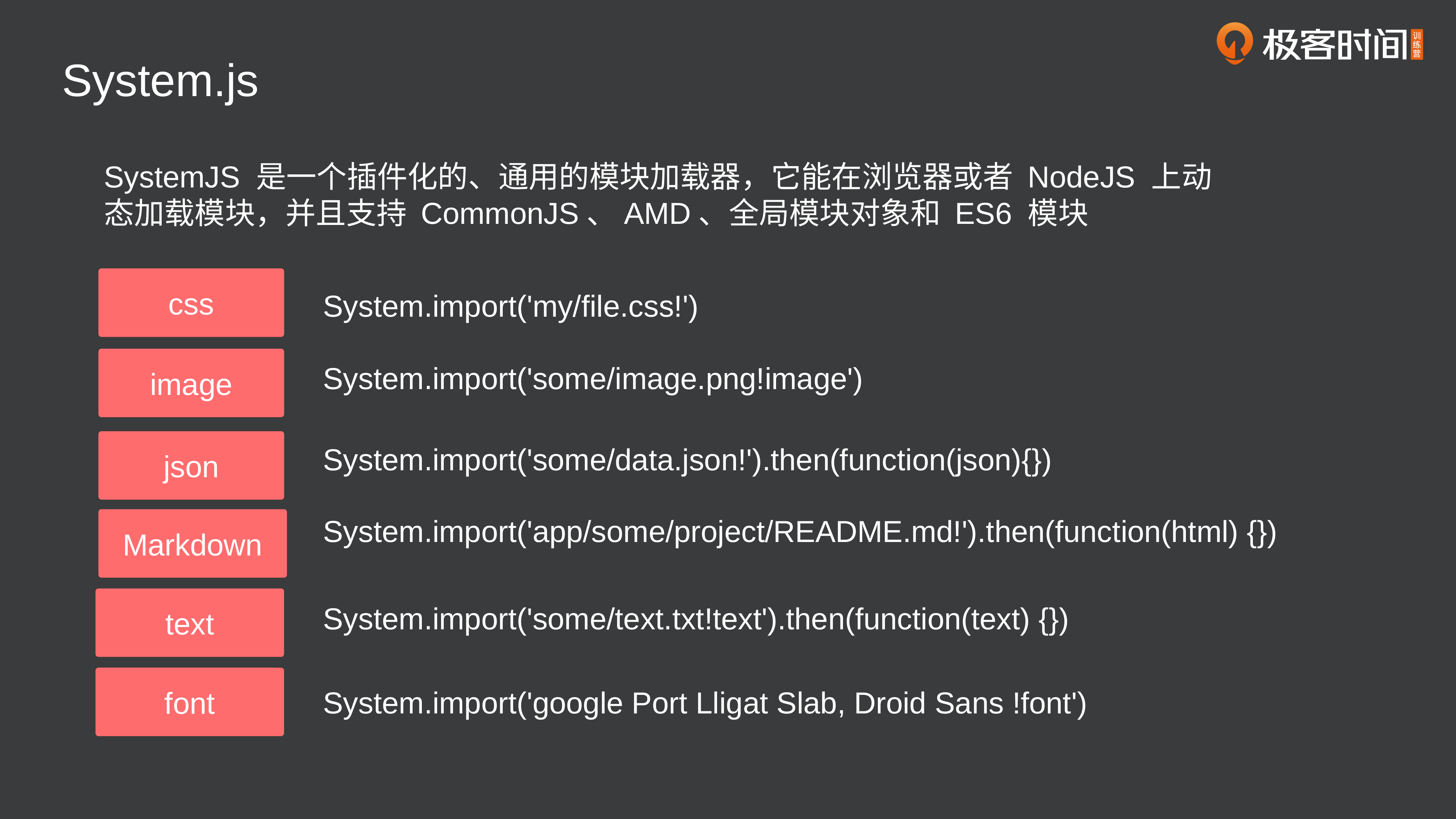

System.js

SystemJS 是一个插件化的、通用的模块加载器，它能在浏览器或者 NodeJS 上动态加载模块，并且支持 CommonJS、AMD、全局模块对象和 ES6 模块
css
System.import('my/file.css!')
image
System.import('some/image.png!image')
json
System.import('some/data.json!').then(function(json){})
Markdown
System.import('app/some/project/README.md!').then(function(html) {})

text
System.import('some/text.txt!text').then(function(text) {})
font
System.import('google Port Lligat Slab, Droid Sans !font')